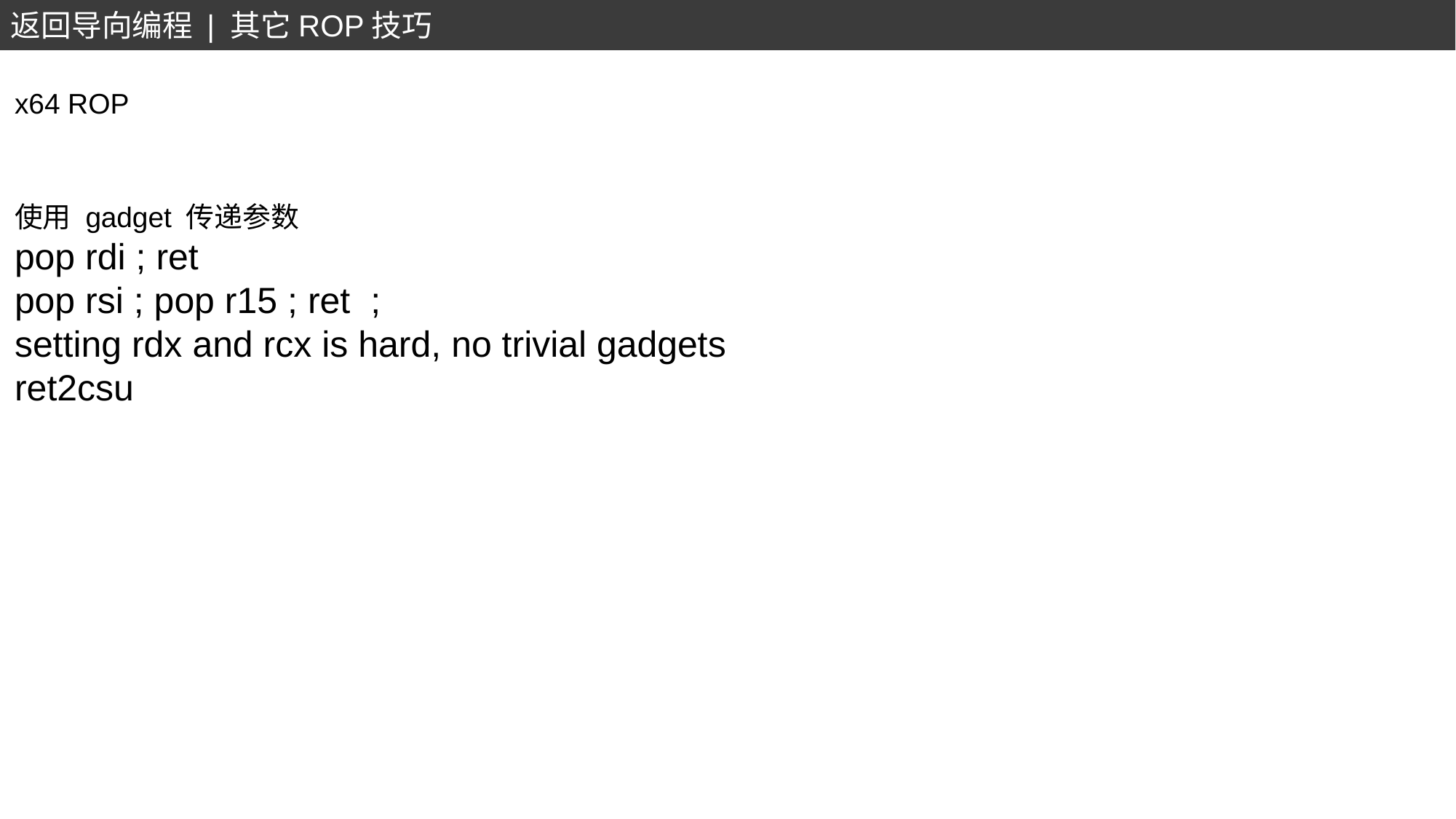

返回导向编程 | 其它ROP技巧
x64 ROP
使用 gadget 传递参数
pop rdi ; ret
pop rsi ; pop r15 ; ret  ;
setting rdx and rcx is hard, no trivial gadgets
ret2csu